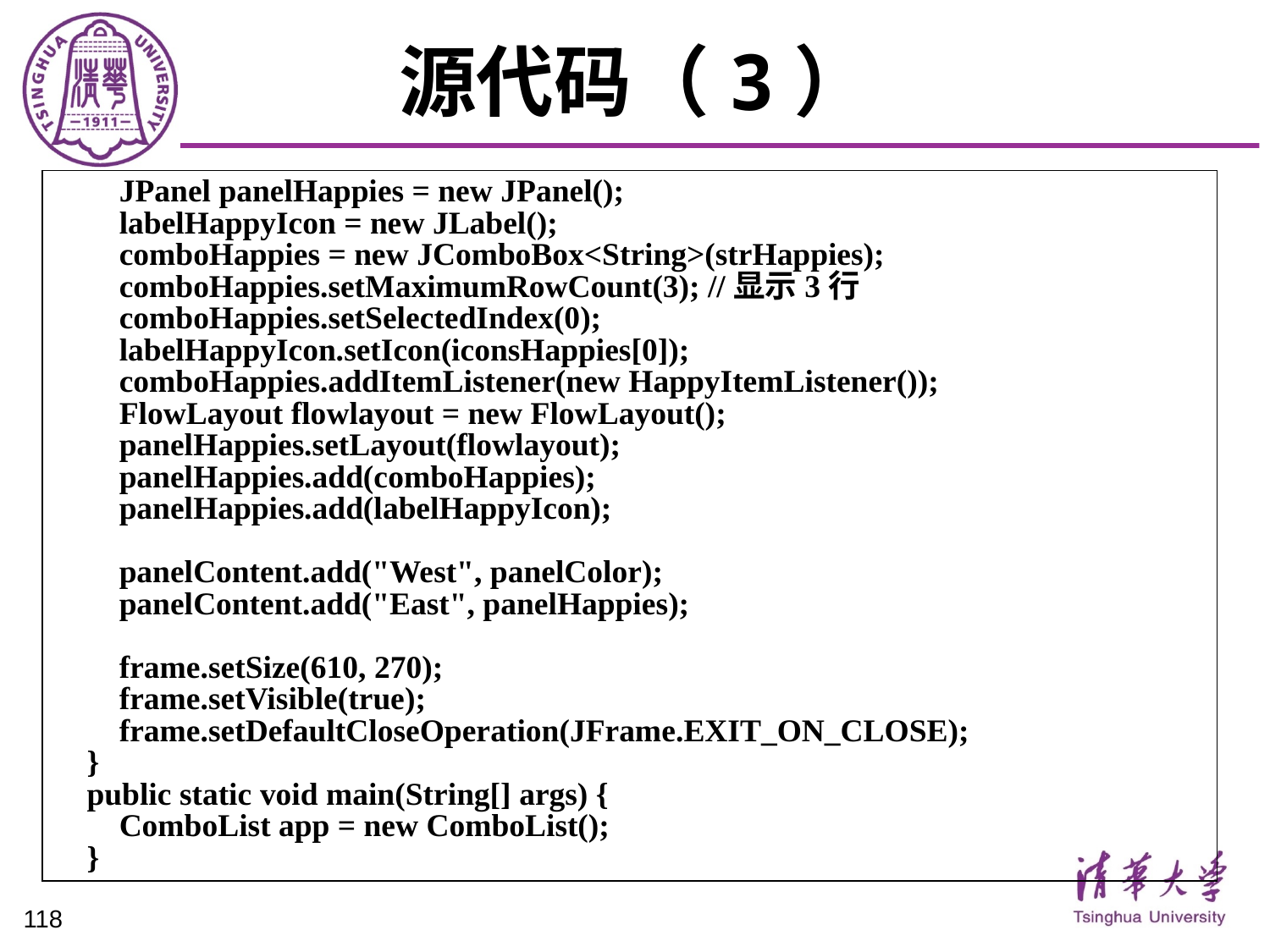

# 源代码（3）
        JPanel panelHappies = new JPanel();
        labelHappyIcon = new JLabel();
        comboHappies = new JComboBox<String>(strHappies);
        comboHappies.setMaximumRowCount(3); //显示3行
        comboHappies.setSelectedIndex(0);
        labelHappyIcon.setIcon(iconsHappies[0]);
        comboHappies.addItemListener(new HappyItemListener());
        FlowLayout flowlayout = new FlowLayout();
        panelHappies.setLayout(flowlayout);
        panelHappies.add(comboHappies);
        panelHappies.add(labelHappyIcon);

        panelContent.add("West", panelColor);
        panelContent.add("East", panelHappies);

        frame.setSize(610, 270);
        frame.setVisible(true);
        frame.setDefaultCloseOperation(JFrame.EXIT_ON_CLOSE);
    }
    public static void main(String[] args) {
        ComboList app = new ComboList();
    }
118